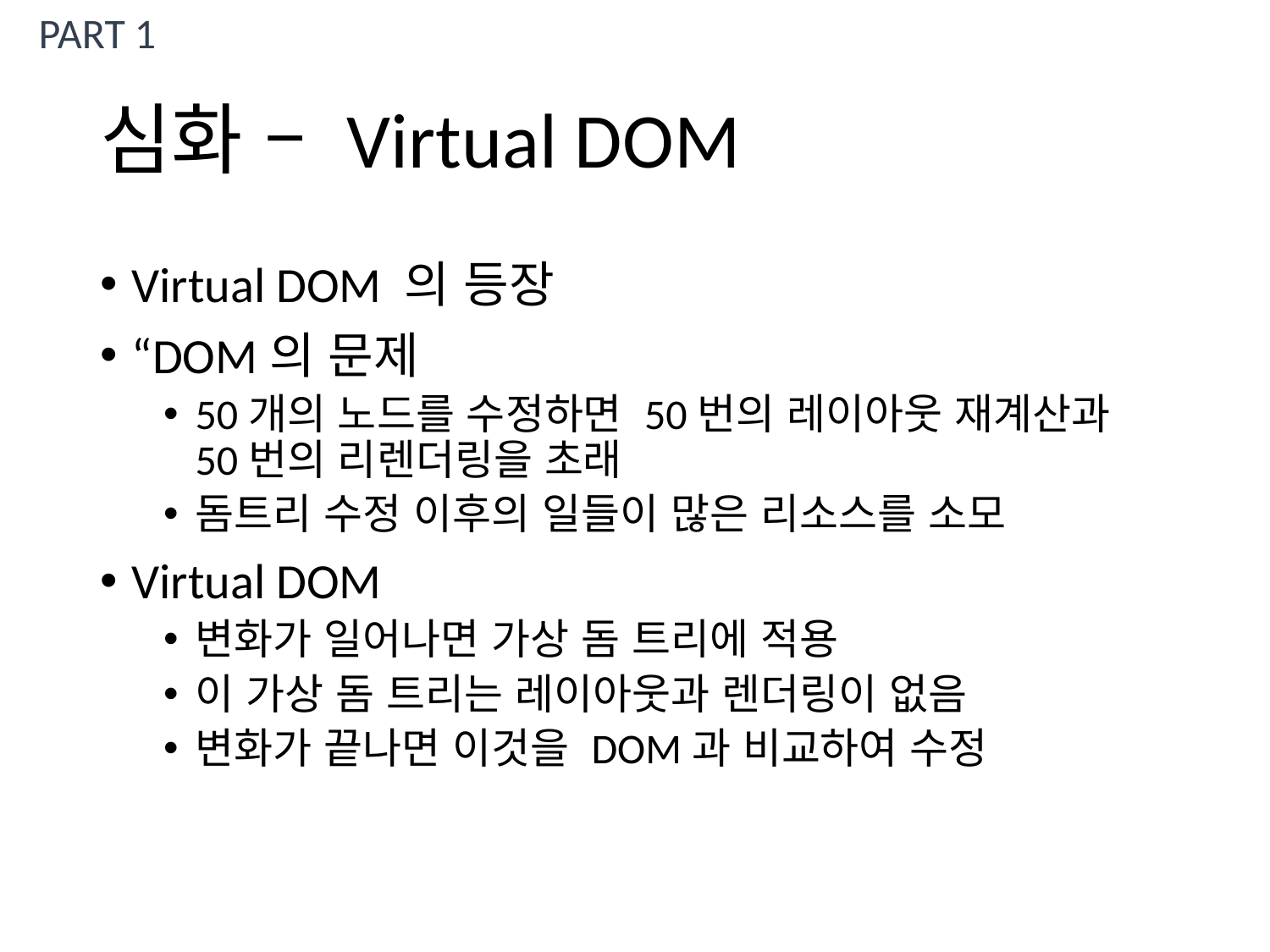

PART 1
# 심화 – Virtual DOM
Virtual DOM 의 등장
“DOM의 문제
50개의 노드를 수정하면 50번의 레이아웃 재계산과 50번의 리렌더링을 초래
돔트리 수정 이후의 일들이 많은 리소스를 소모
Virtual DOM
변화가 일어나면 가상 돔 트리에 적용
이 가상 돔 트리는 레이아웃과 렌더링이 없음
변화가 끝나면 이것을 DOM과 비교하여 수정